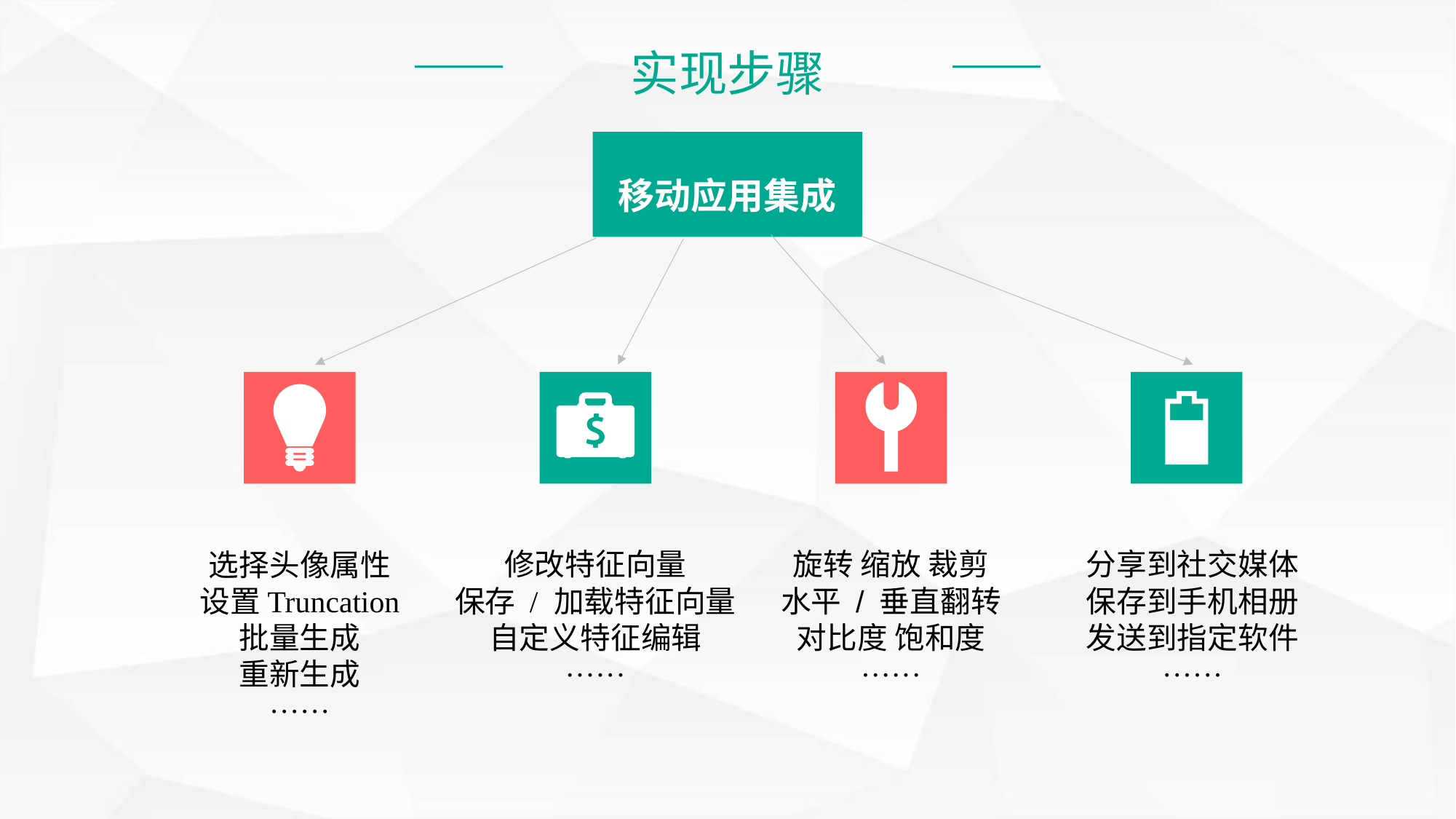

实现步骤

移动应用集成

修改特征向量
保存 / 加载特征向量
自定义特征编辑
······
旋转 缩放 裁剪
水平 / 垂直翻转
对比度 饱和度
······
分享到社交媒体
保存到手机相册
发送到指定软件
······
选择头像属性
设置Truncation
批量生成
重新生成
······